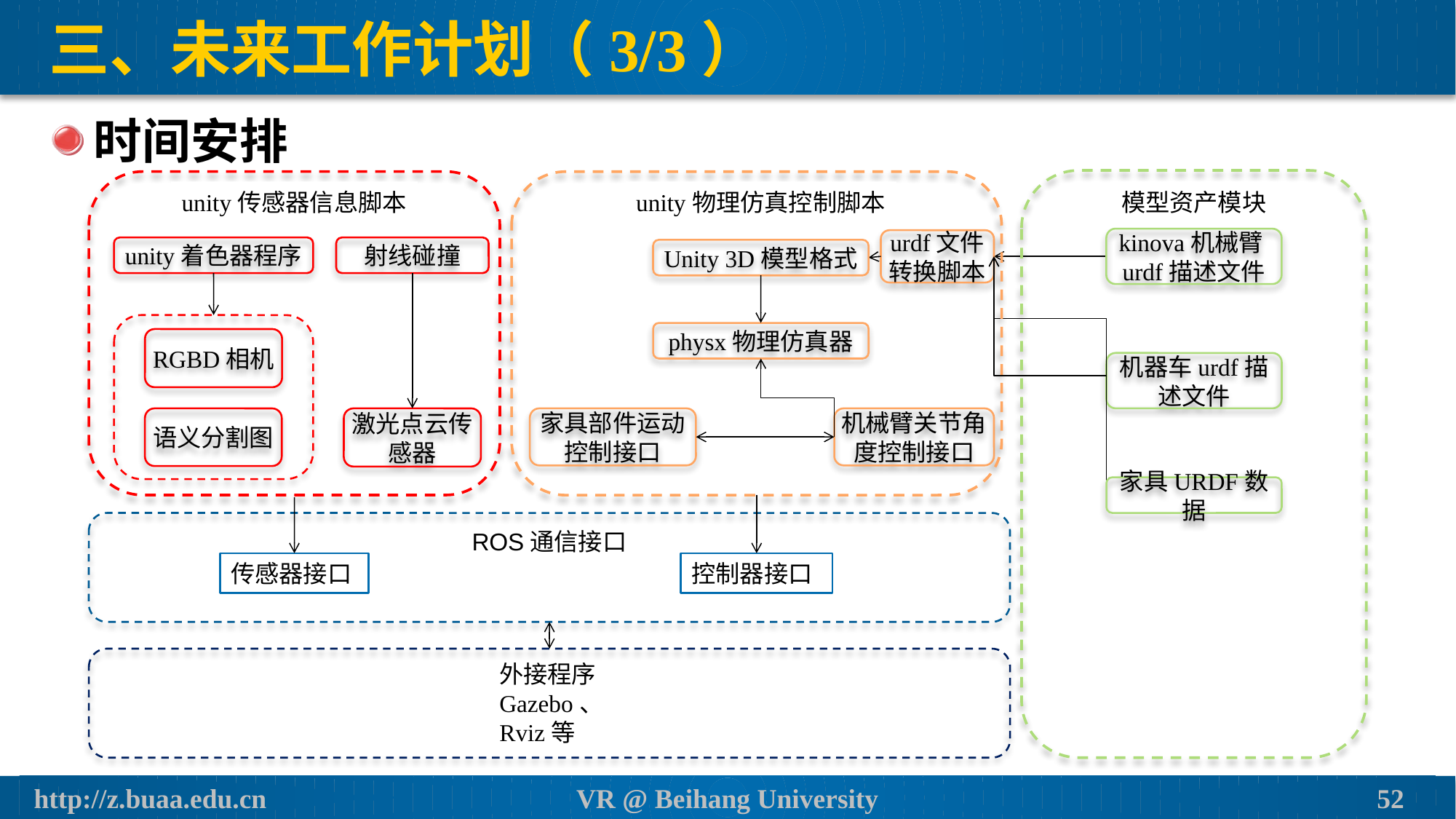

# 三、未来工作计划（3/3）
时间安排

unity传感器信息脚本
physx物理仿真器
家具部件运动控制接口
机械臂关节角度控制接口
ROS通信接口
传感器接口
控制器接口

kinova机械臂urdf描述文件
unity着色器程序

RGBD相机
语义分割图
家具URDF数据
模型资产模块
urdf文件转换脚本
机器车urdf描述文件

unity物理仿真控制脚本
射线碰撞
激光点云传感器

外接程序
Gazebo、Rviz等
Unity 3D模型格式